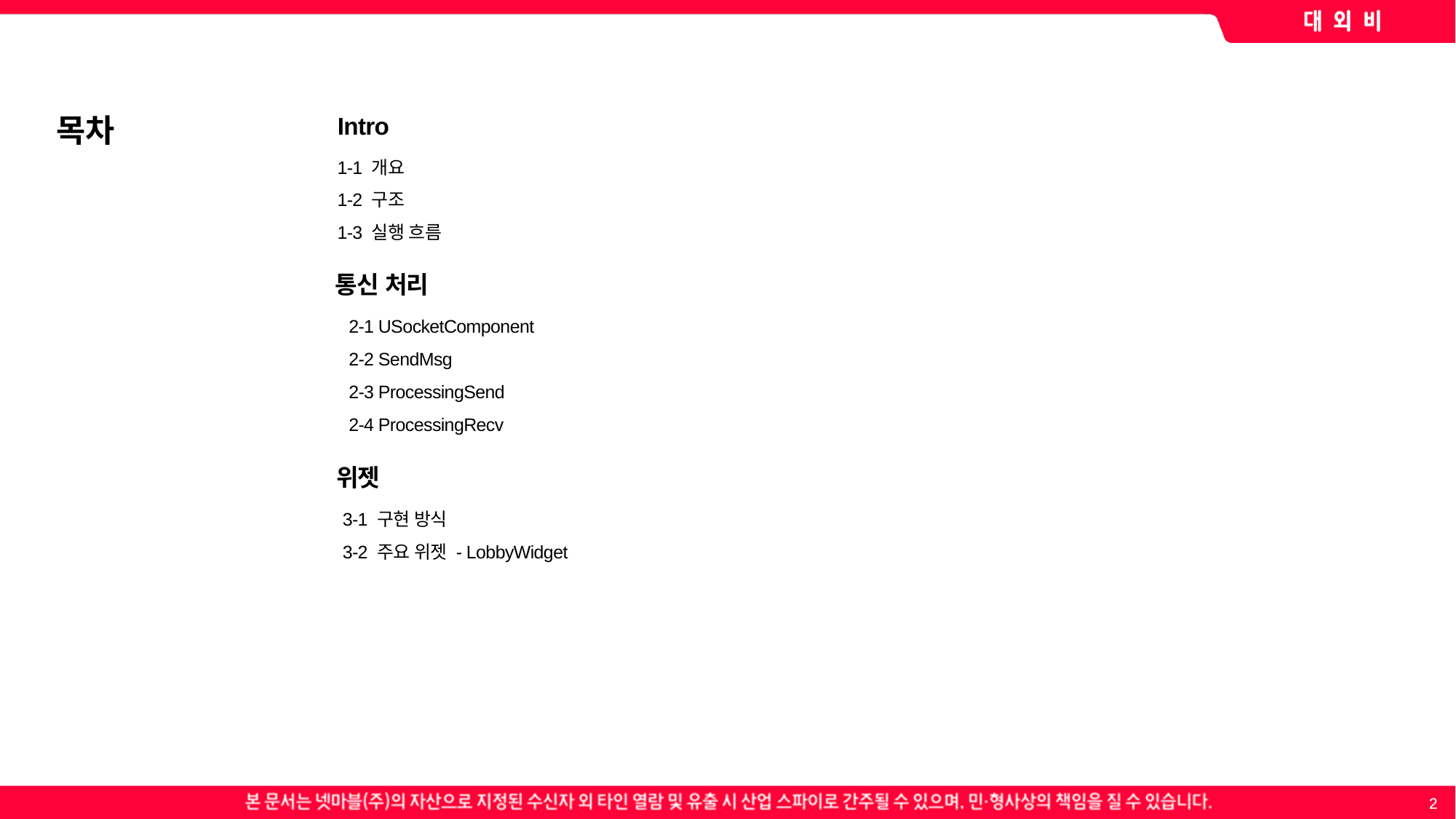

목차
Intro
1-1 개요
1-2 구조
1-3 실행 흐름
통신 처리
2-1 USocketComponent
2-2 SendMsg
2-3 ProcessingSend
2-4 ProcessingRecv
위젯
3-1 구현 방식
3-2 주요 위젯 - LobbyWidget
2
2